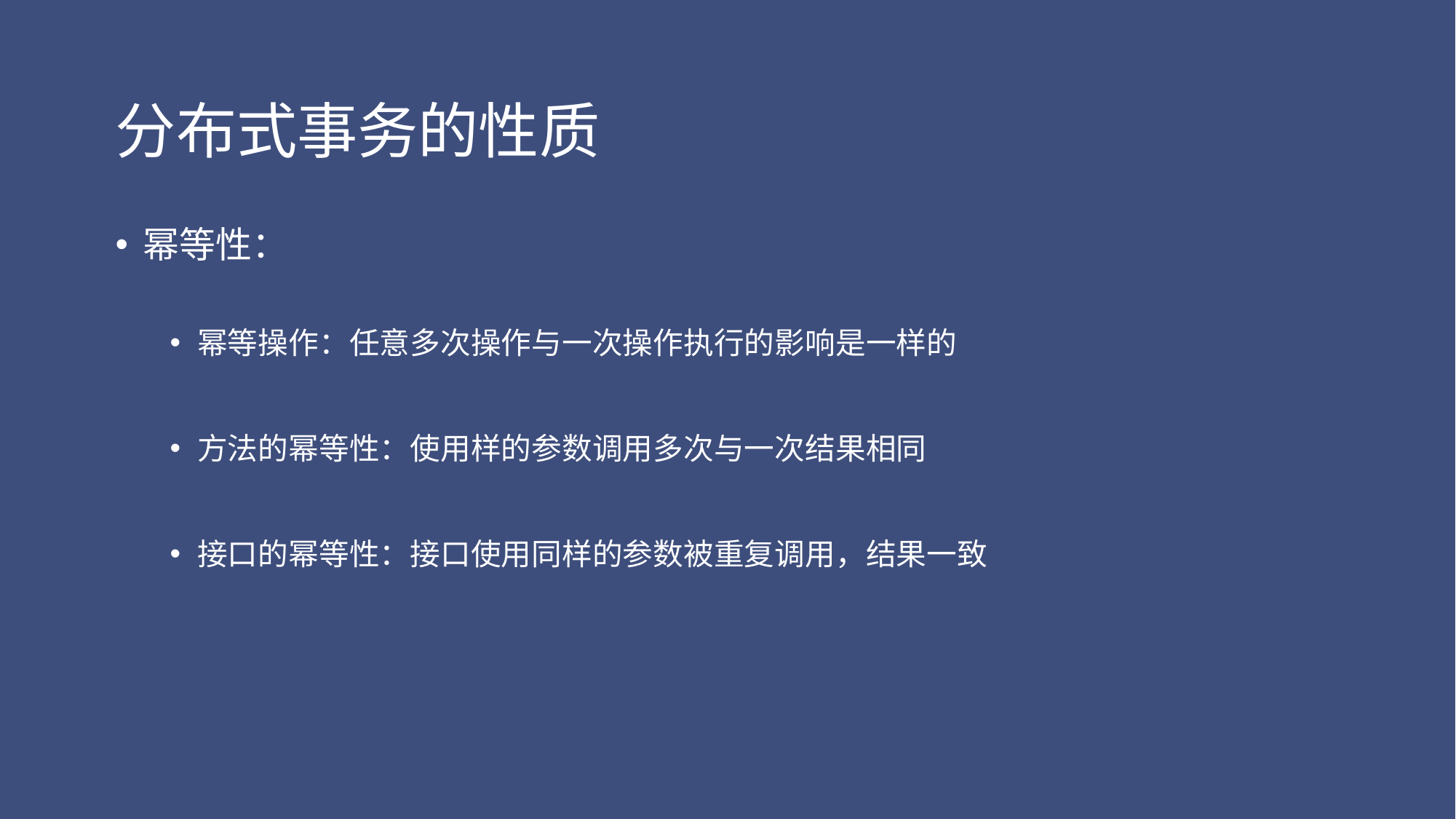

# 分布式事务的性质
幂等性：

幂等操作：任意多次操作与一次操作执行的影响是一样的

方法的幂等性：使用样的参数调用多次与一次结果相同

接口的幂等性：接口使用同样的参数被重复调用，结果一致